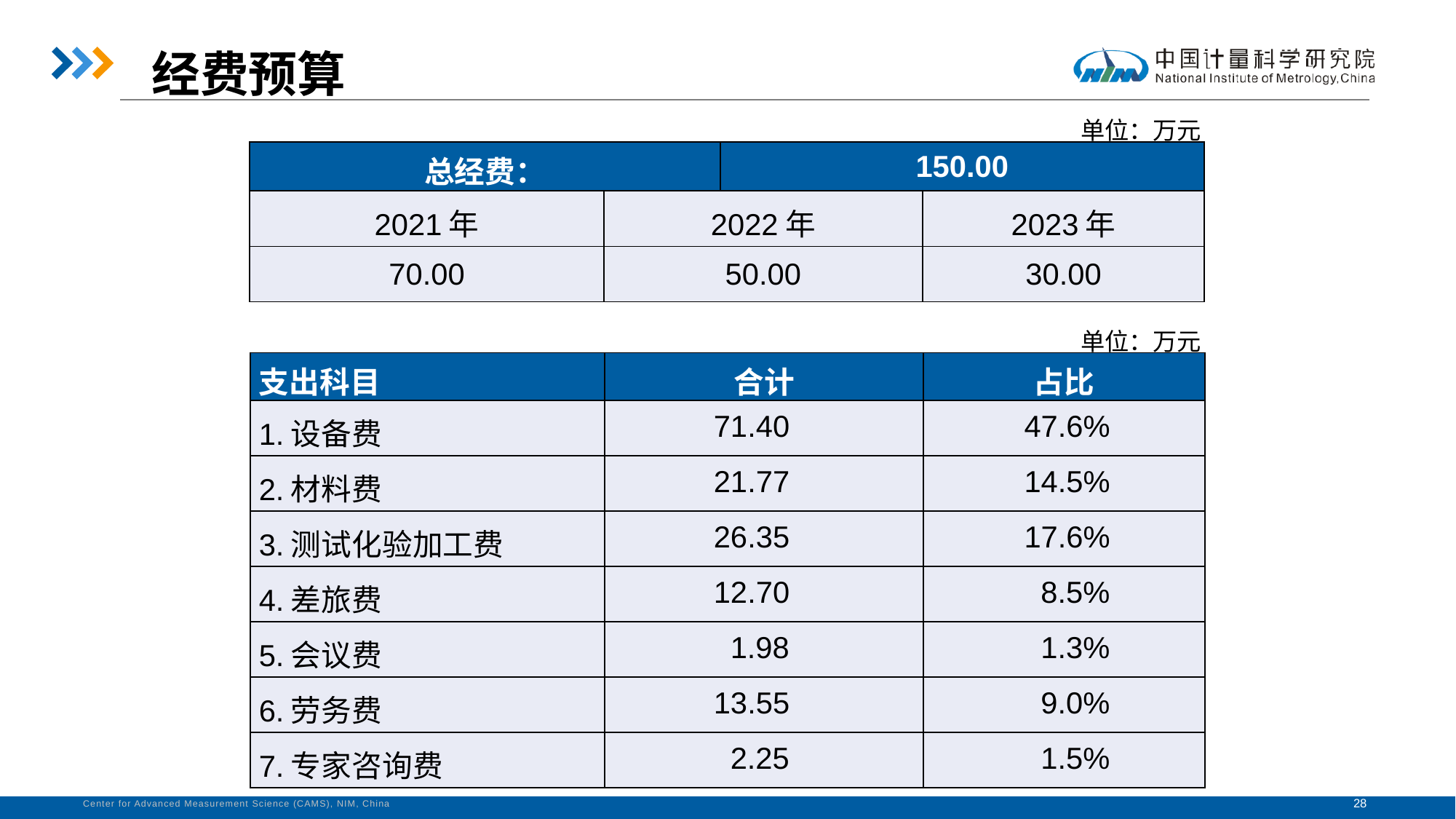

经费预算
单位：万元
| 总经费： |  | 150.00 |  |
| --- | --- | --- | --- |
| 2021年 | 2022年 |  | 2023年 |
| 70.00 | 50.00 |  | 30.00 |
单位：万元
| 支出科目 | 合计 | 占比 |
| --- | --- | --- |
| 1.设备费 | 71.40 | 47.6% |
| 2.材料费 | 21.77 | 14.5% |
| 3.测试化验加工费 | 26.35 | 17.6% |
| 4.差旅费 | 12.70 | 8.5% |
| 5.会议费 | 1.98 | 1.3% |
| 6.劳务费 | 13.55 | 9.0% |
| 7.专家咨询费 | 2.25 | 1.5% |